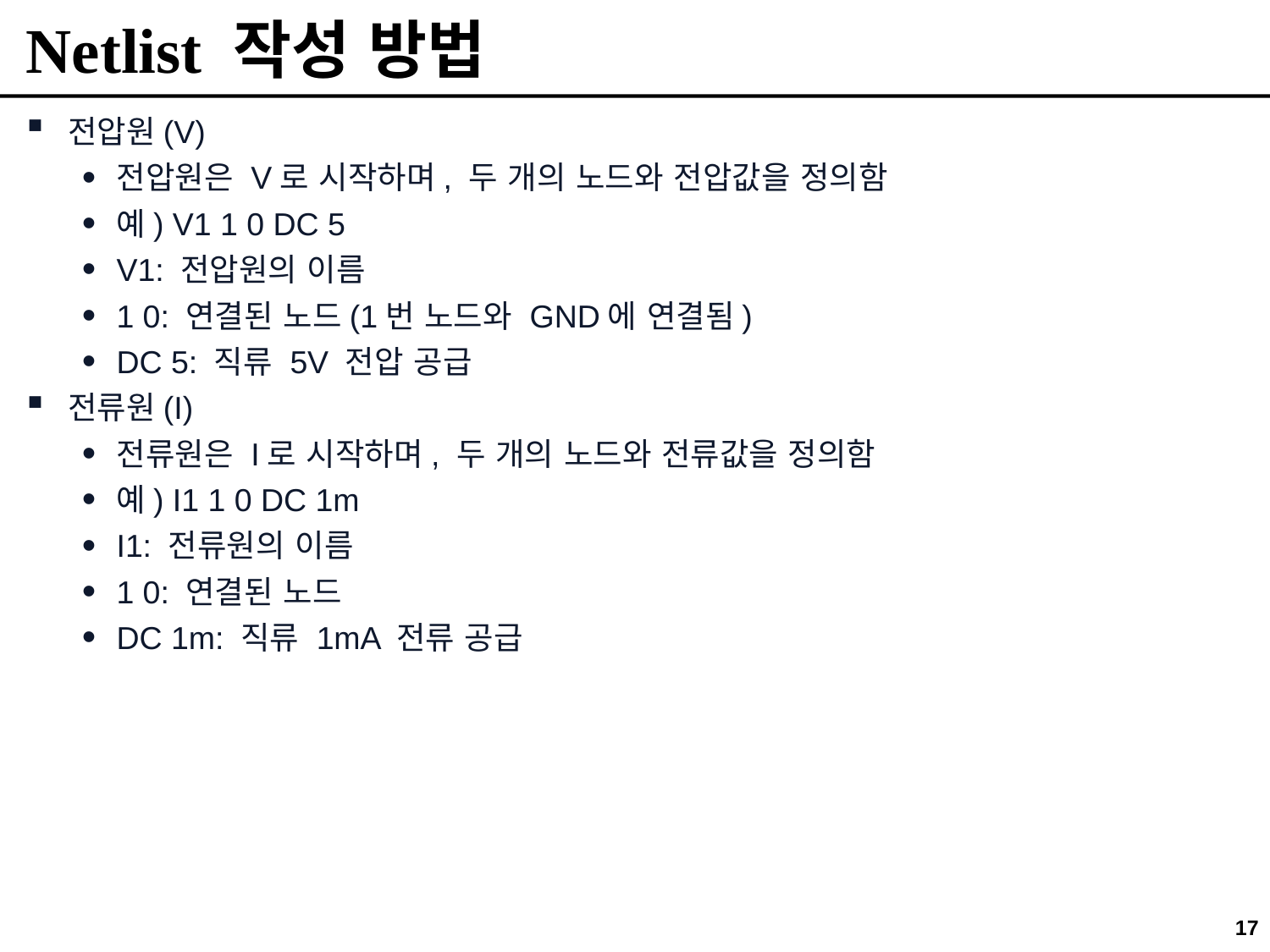

# Netlist 작성 방법
전압원(V)
전압원은 V로 시작하며, 두 개의 노드와 전압값을 정의함
예) V1 1 0 DC 5
V1: 전압원의 이름
1 0: 연결된 노드(1번 노드와 GND에 연결됨)
DC 5: 직류 5V 전압 공급
전류원(I)
전류원은 I로 시작하며, 두 개의 노드와 전류값을 정의함
예) I1 1 0 DC 1m
I1: 전류원의 이름
1 0: 연결된 노드
DC 1m: 직류 1mA 전류 공급